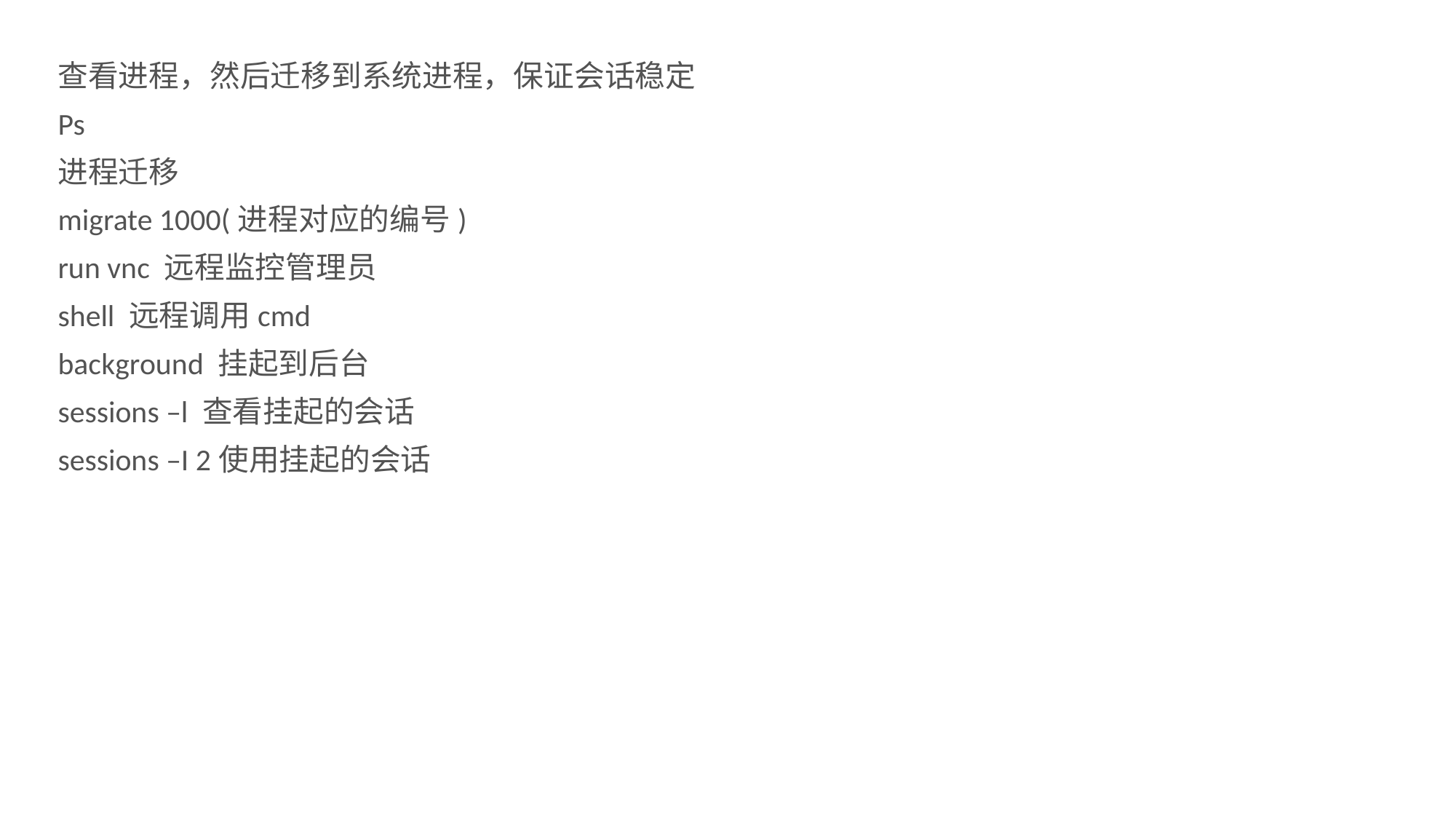

查看进程，然后迁移到系统进程，保证会话稳定
Ps
进程迁移
migrate 1000(进程对应的编号)
run vnc 远程监控管理员
shell 远程调用cmd
background 挂起到后台
sessions –l 查看挂起的会话
sessions –I 2使用挂起的会话